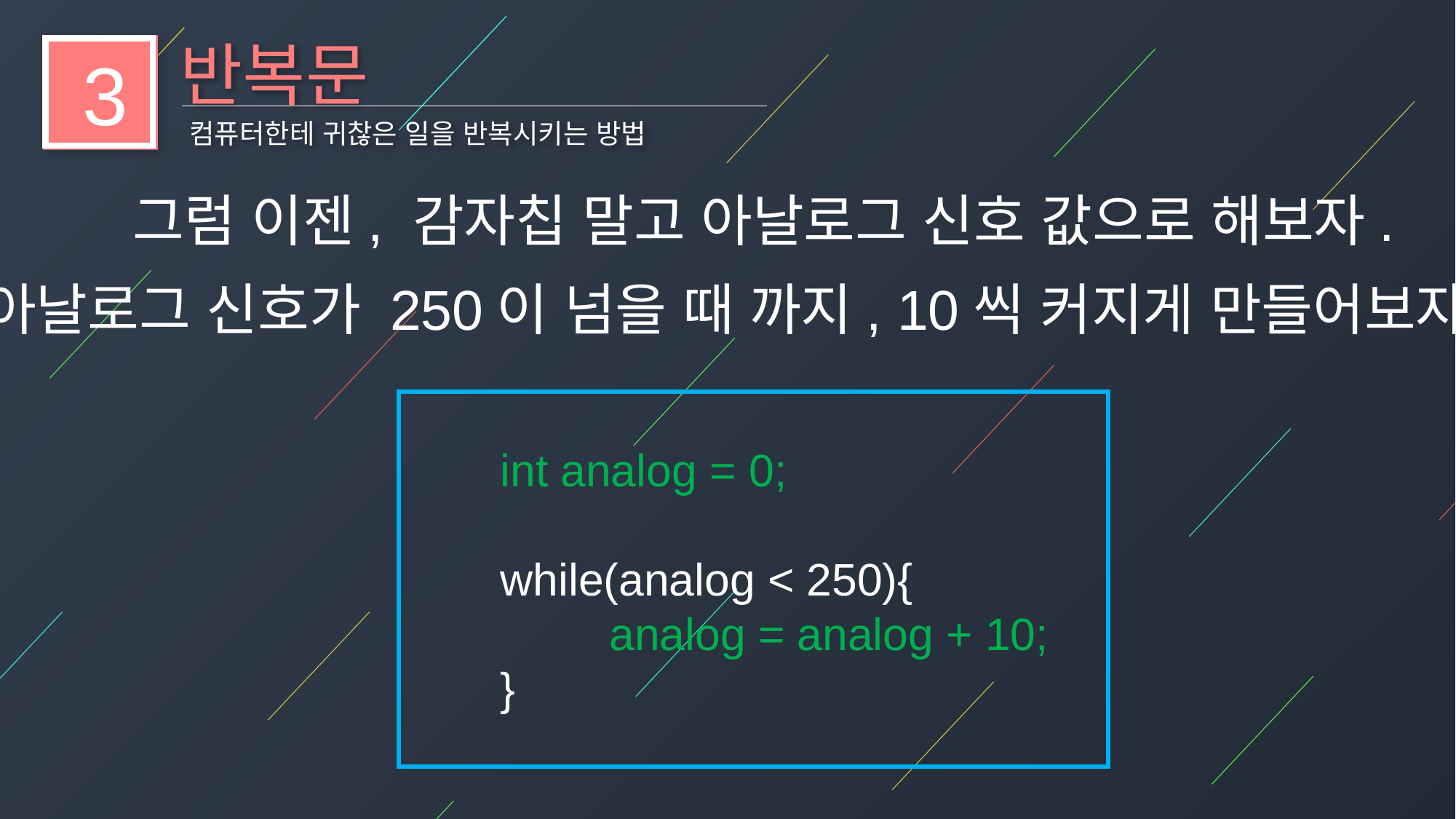

반복문

3
컴퓨터한테 귀찮은 일을 반복시키는 방법
그럼 이젠, 감자칩 말고 아날로그 신호 값으로 해보자.
아날로그 신호가 250이 넘을 때 까지, 10씩 커지게 만들어보자!

int analog = 0;

while(analog < 250){
	analog = analog + 10;
}